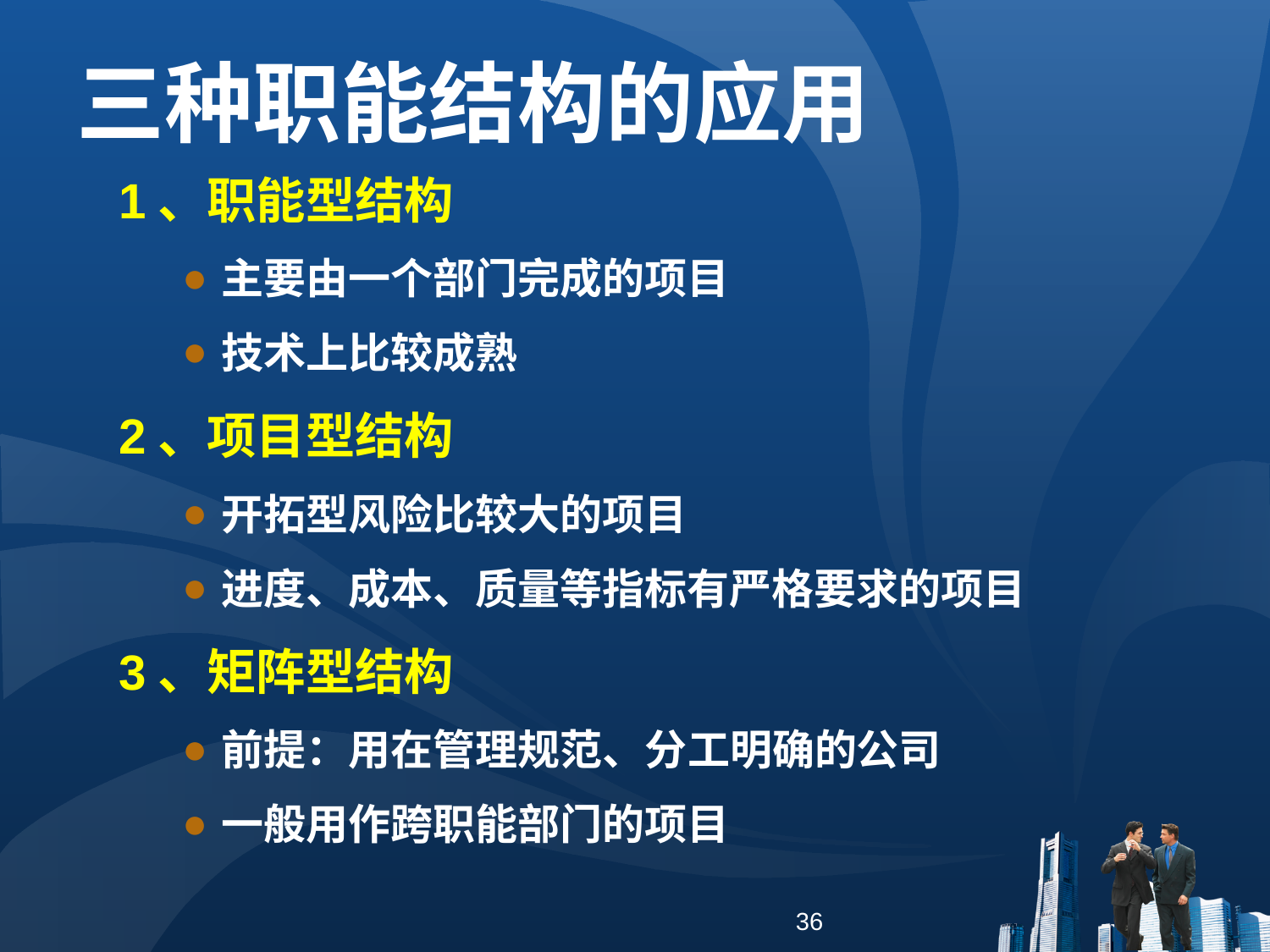

三种职能结构的应用
1、职能型结构
主要由一个部门完成的项目
技术上比较成熟
2、项目型结构
开拓型风险比较大的项目
进度、成本、质量等指标有严格要求的项目
3、矩阵型结构
前提：用在管理规范、分工明确的公司
一般用作跨职能部门的项目
36